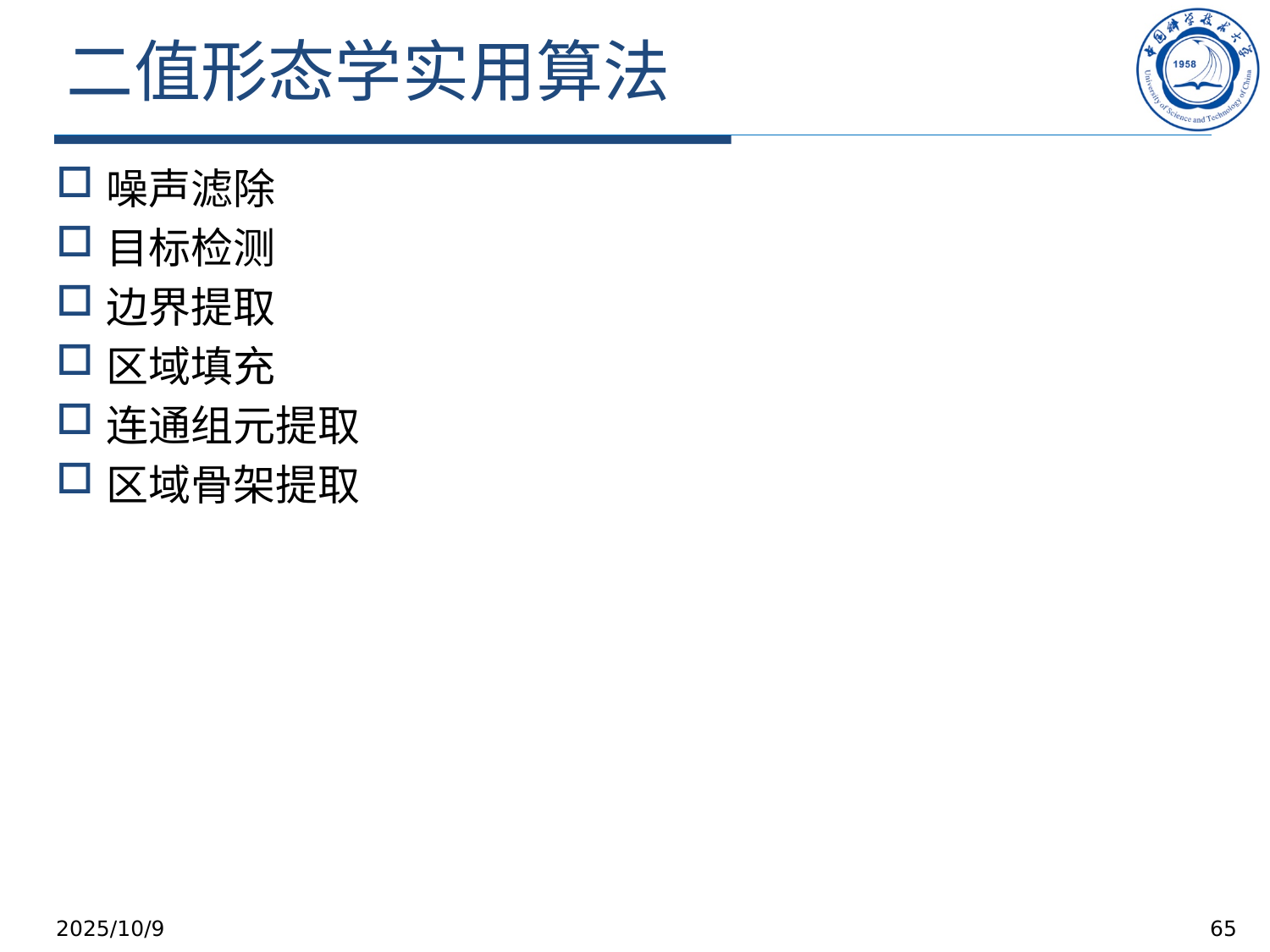

# 二值形态学实用算法
噪声滤除
目标检测
边界提取
区域填充
连通组元提取
区域骨架提取

2025/10/9
65